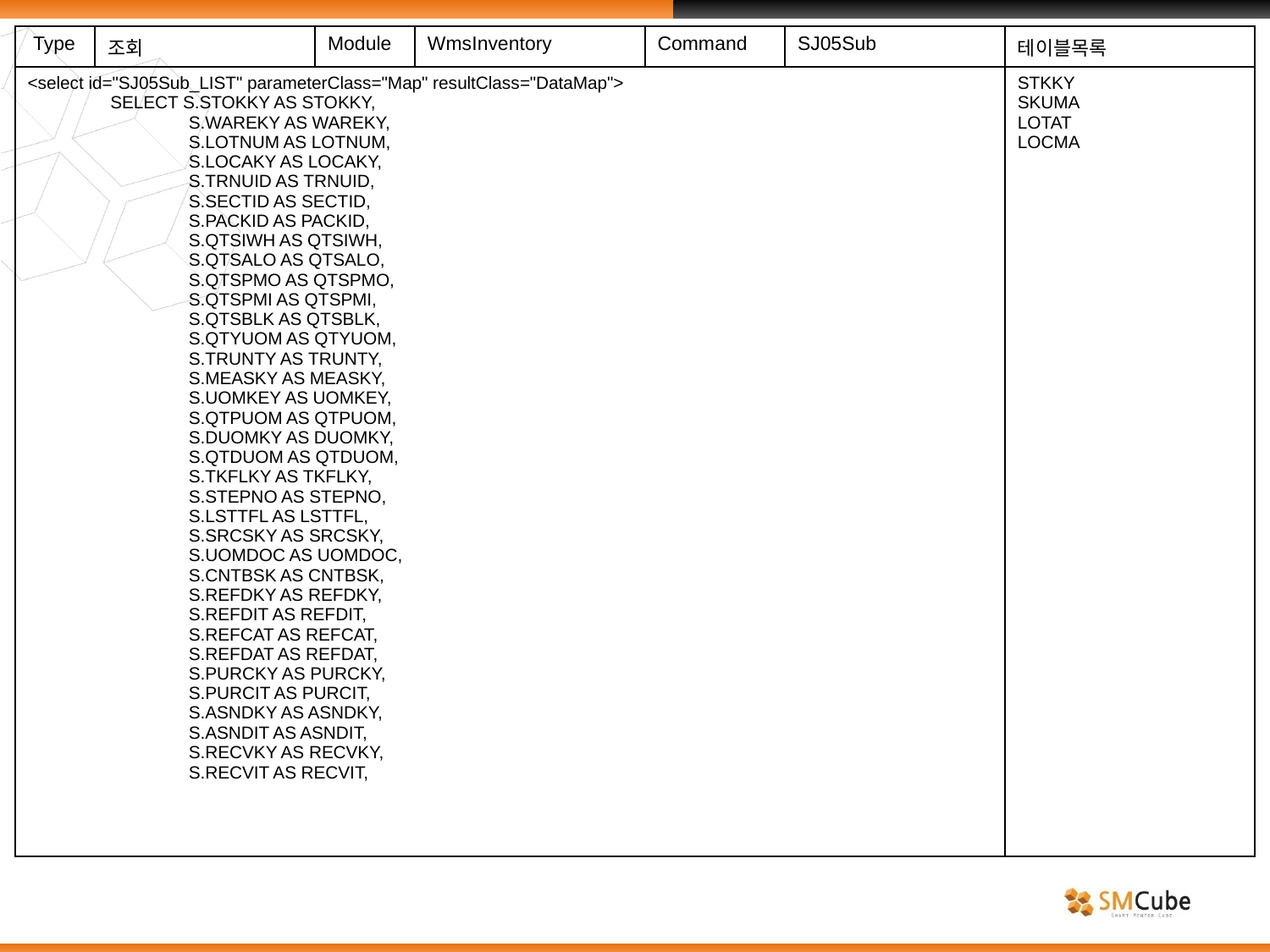

| Type | 조회 | Module | WmsInventory | Command | SJ05Sub | 테이블목록 |
| --- | --- | --- | --- | --- | --- | --- |
| <select id="SJ05Sub\_LIST" parameterClass="Map" resultClass="DataMap"> SELECT S.STOKKY AS STOKKY, S.WAREKY AS WAREKY, S.LOTNUM AS LOTNUM, S.LOCAKY AS LOCAKY, S.TRNUID AS TRNUID, S.SECTID AS SECTID, S.PACKID AS PACKID, S.QTSIWH AS QTSIWH, S.QTSALO AS QTSALO, S.QTSPMO AS QTSPMO, S.QTSPMI AS QTSPMI, S.QTSBLK AS QTSBLK, S.QTYUOM AS QTYUOM, S.TRUNTY AS TRUNTY, S.MEASKY AS MEASKY, S.UOMKEY AS UOMKEY, S.QTPUOM AS QTPUOM, S.DUOMKY AS DUOMKY, S.QTDUOM AS QTDUOM, S.TKFLKY AS TKFLKY, S.STEPNO AS STEPNO, S.LSTTFL AS LSTTFL, S.SRCSKY AS SRCSKY, S.UOMDOC AS UOMDOC, S.CNTBSK AS CNTBSK, S.REFDKY AS REFDKY, S.REFDIT AS REFDIT, S.REFCAT AS REFCAT, S.REFDAT AS REFDAT, S.PURCKY AS PURCKY, S.PURCIT AS PURCIT, S.ASNDKY AS ASNDKY, S.ASNDIT AS ASNDIT, S.RECVKY AS RECVKY, S.RECVIT AS RECVIT, |  |  |  |  |  | STKKY SKUMA LOTAT LOCMA |